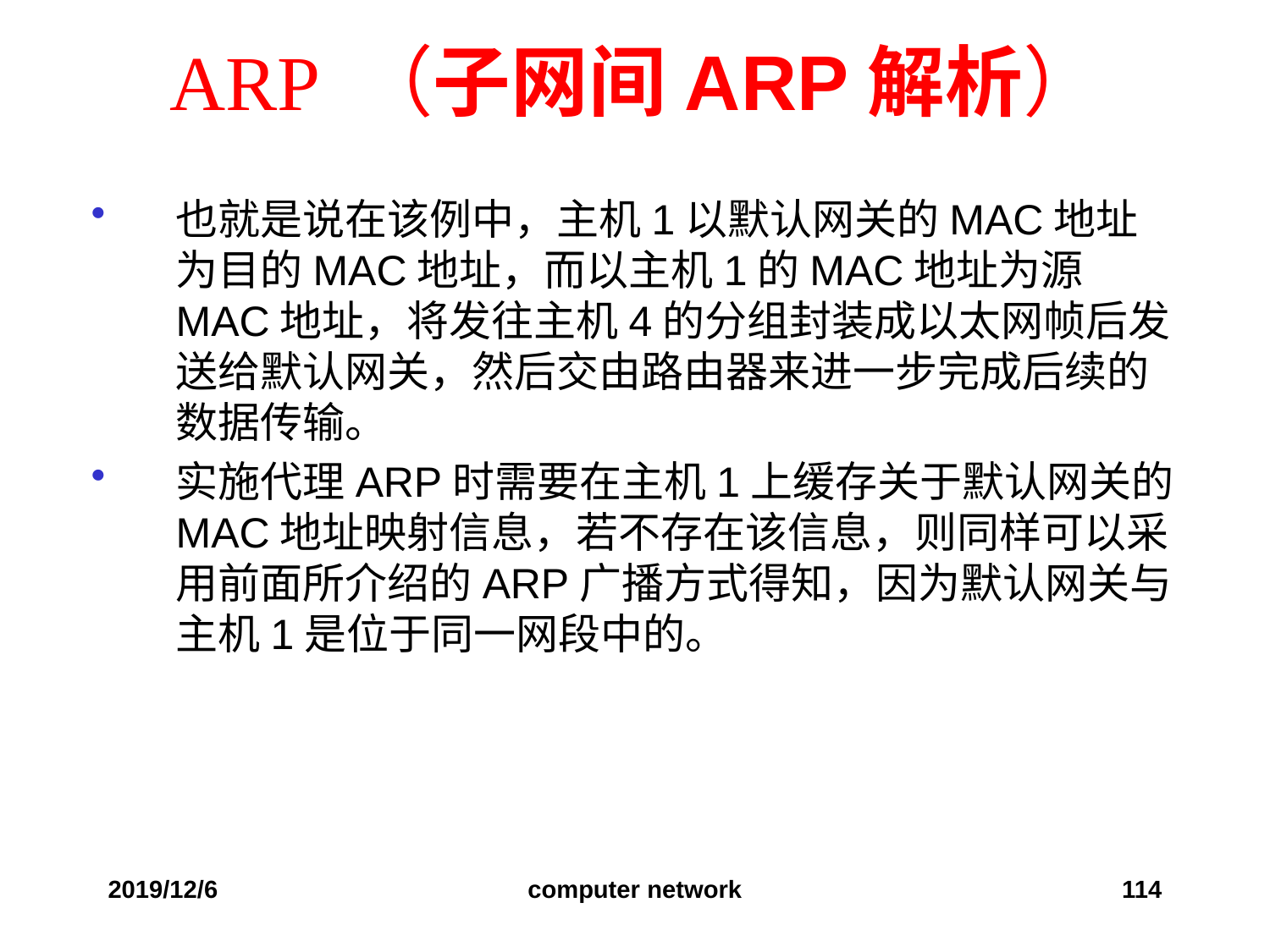

# ARP （子网间ARP解析）
也就是说在该例中，主机1以默认网关的MAC地址为目的MAC地址，而以主机1的MAC地址为源MAC地址，将发往主机4的分组封装成以太网帧后发送给默认网关，然后交由路由器来进一步完成后续的数据传输。
实施代理ARP时需要在主机1上缓存关于默认网关的MAC地址映射信息，若不存在该信息，则同样可以采用前面所介绍的ARP广播方式得知，因为默认网关与主机1是位于同一网段中的。
2019/12/6
computer network
114